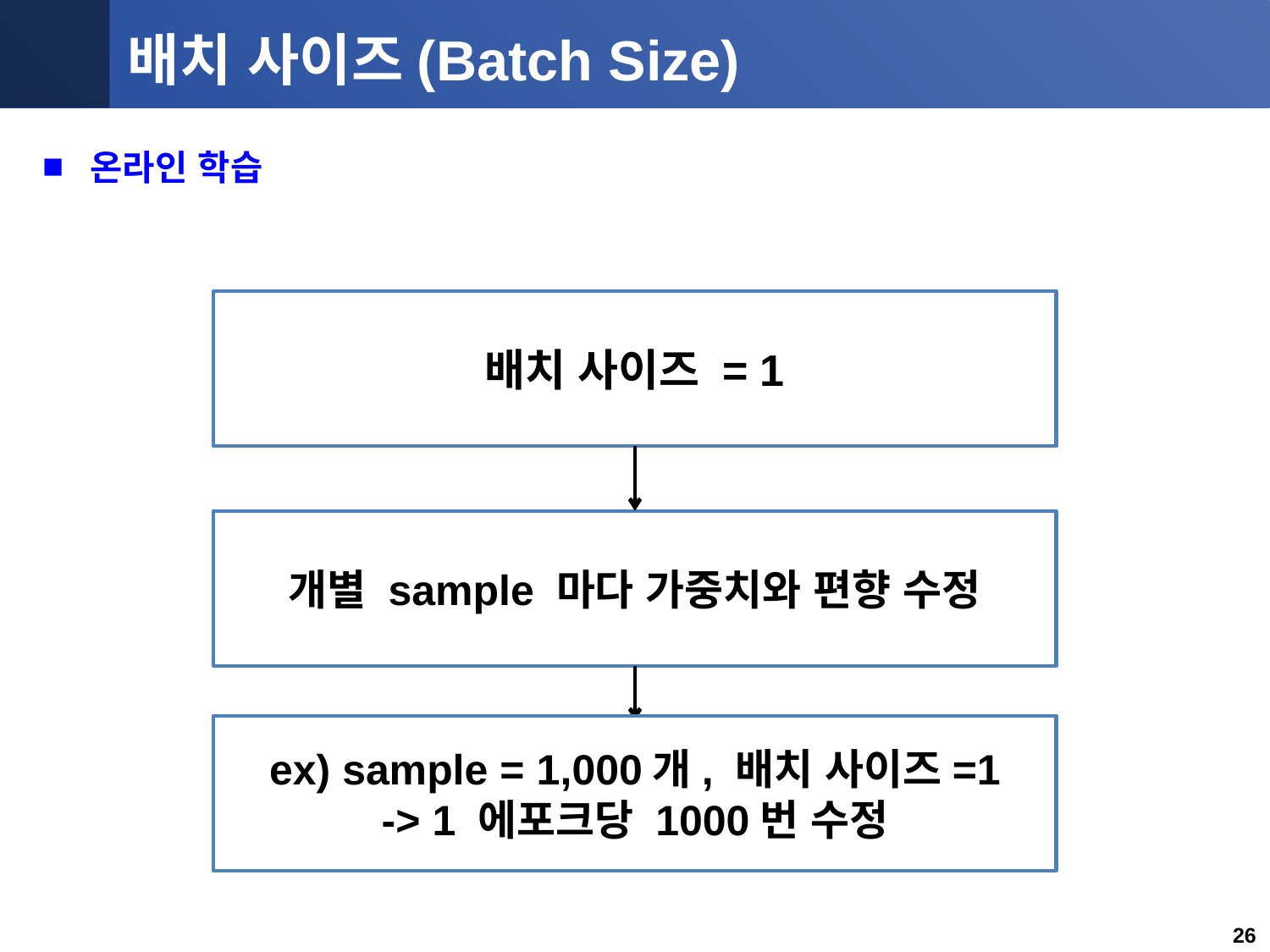

# 배치 사이즈(Batch Size)
온라인 학습
배치 사이즈 = 1
개별 sample 마다 가중치와 편향 수정
ex) sample = 1,000개, 배치 사이즈=1
-> 1 에포크당 1000번 수정
26